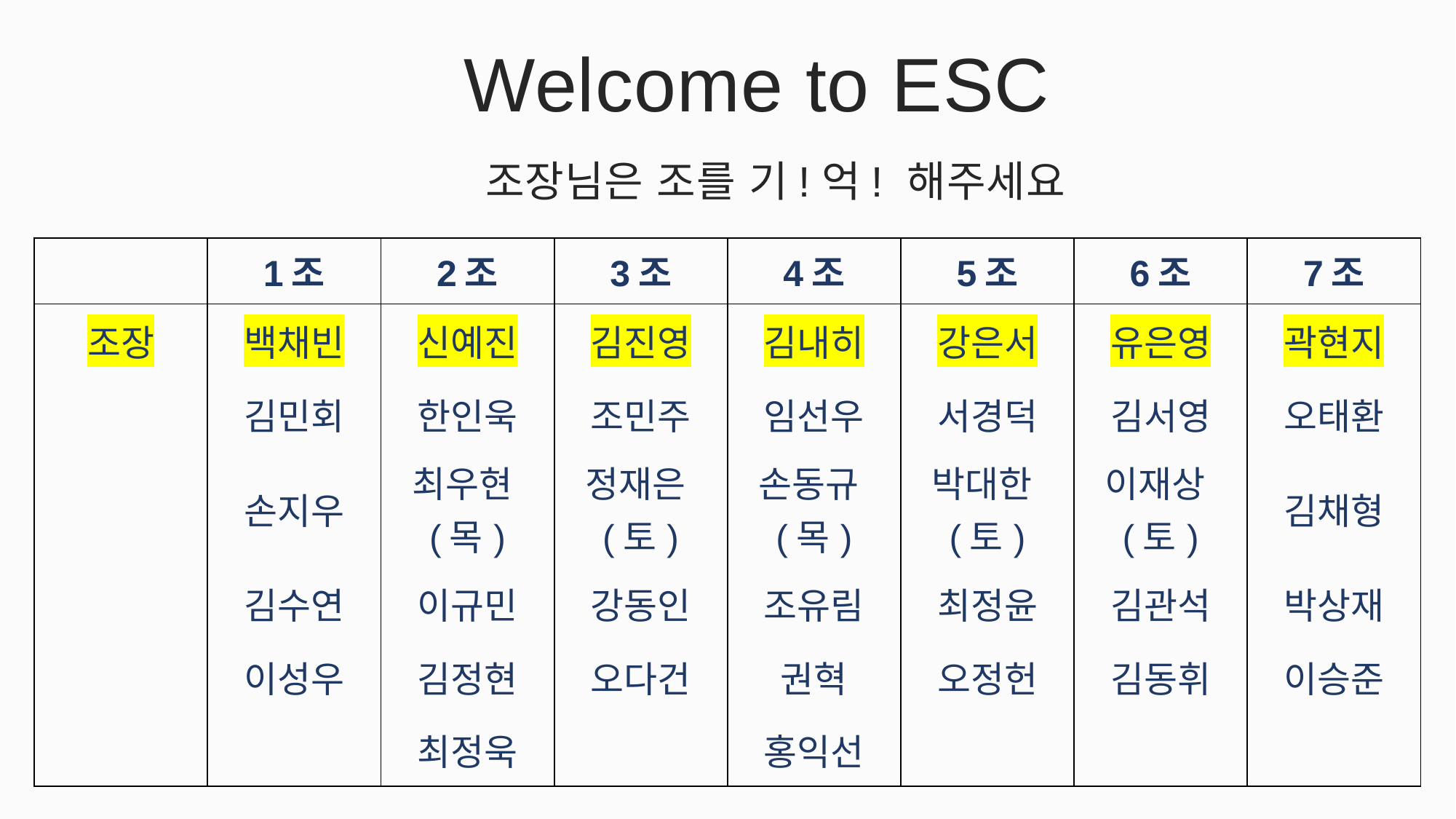

Welcome to ESC
조장님은 조를 기!억! 해주세요
|  | 1조 | 2조 | 3조 | 4조 | 5조 | 6조 | 7조 |
| --- | --- | --- | --- | --- | --- | --- | --- |
| 조장 | 백채빈 | 신예진 | 김진영 | 김내히 | 강은서 | 유은영 | 곽현지 |
|  | 김민회 | 한인욱 | 조민주 | 임선우 | 서경덕 | 김서영 | 오태환 |
|  | 손지우 | 최우현(목) | 정재은(토) | 손동규(목) | 박대한(토) | 이재상(토) | 김채형 |
|  | 김수연 | 이규민 | 강동인 | 조유림 | 최정윤 | 김관석 | 박상재 |
|  | 이성우 | 김정현 | 오다건 | 권혁 | 오정헌 | 김동휘 | 이승준 |
|  |  | 최정욱 |  | 홍익선 |  |  |  |